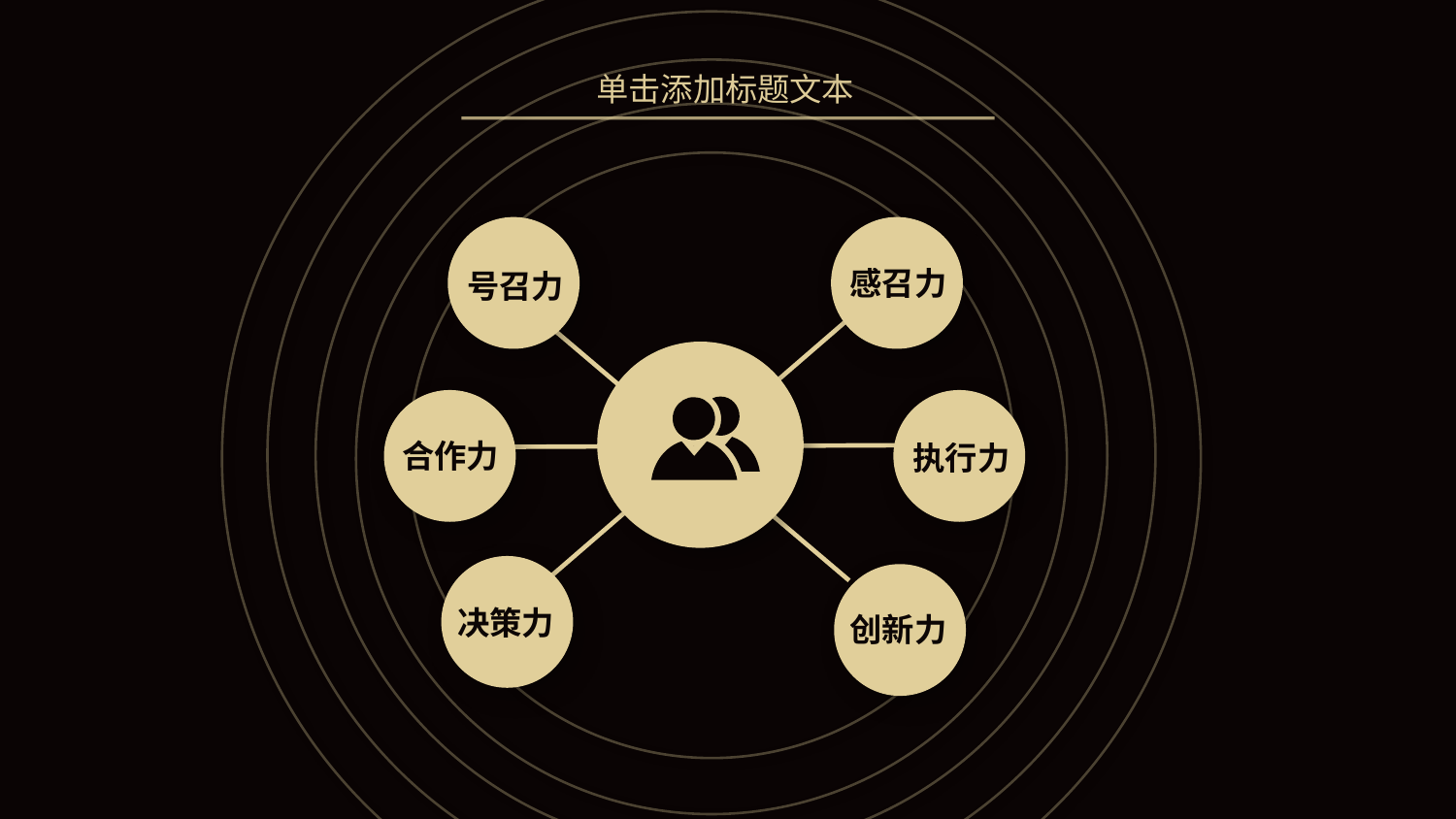

单击添加标题文本

感召力
号召力

合作力
执行力

决策力
创新力